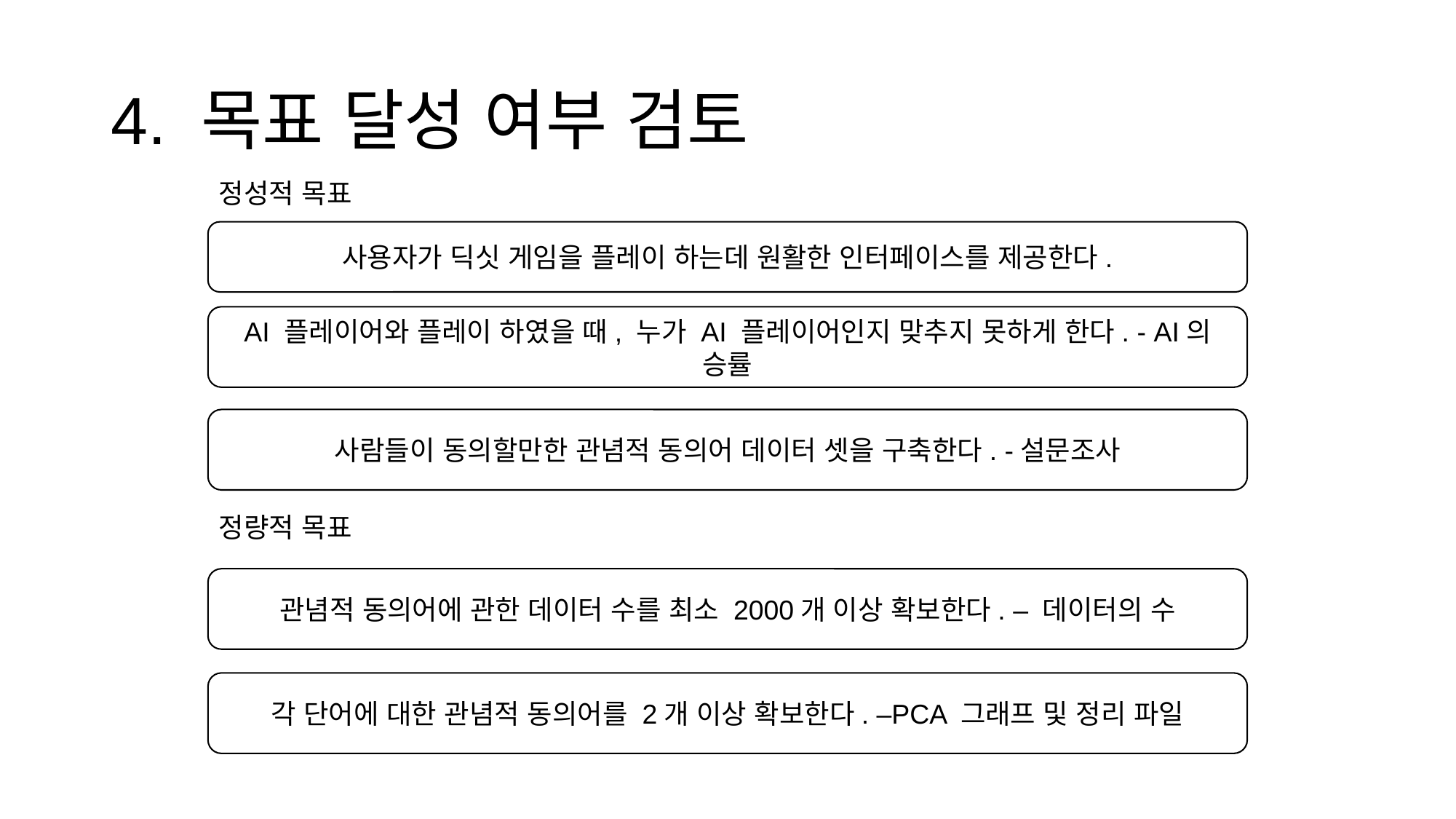

# 4. 목표 달성 여부 검토
정성적 목표
사용자가 딕싯 게임을 플레이 하는데 원활한 인터페이스를 제공한다.
AI 플레이어와 플레이 하였을 때, 누가 AI 플레이어인지 맞추지 못하게 한다. - AI의 승률
사람들이 동의할만한 관념적 동의어 데이터 셋을 구축한다. -설문조사
정량적 목표
관념적 동의어에 관한 데이터 수를 최소 2000개 이상 확보한다. – 데이터의 수
각 단어에 대한 관념적 동의어를 2개 이상 확보한다. –PCA 그래프 및 정리 파일